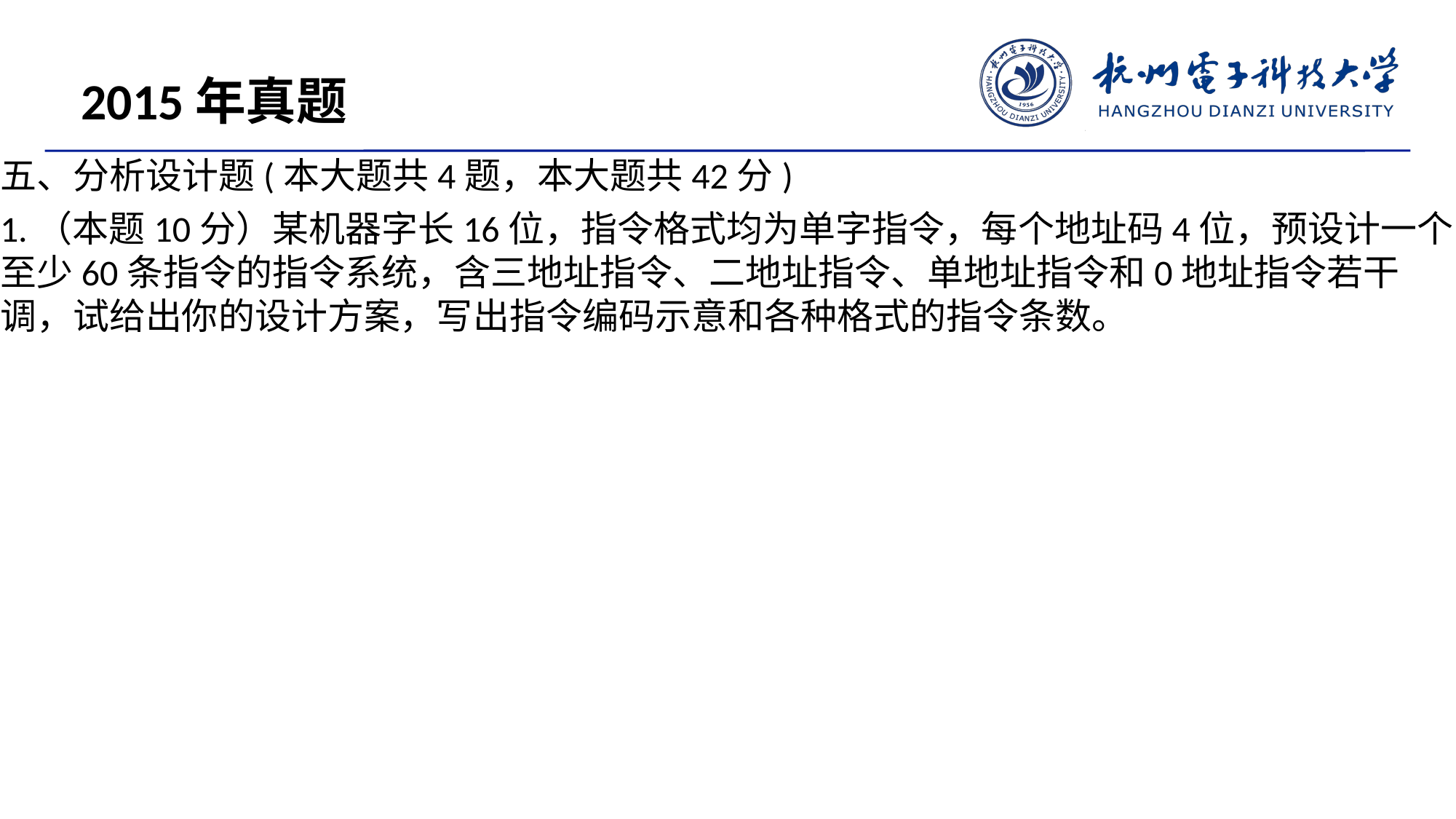

2015年真题
五、分析设计题(本大题共4题，本大题共42分)
1.（本题10分）某机器字长16位，指令格式均为单字指令，每个地址码4位，预设计一个至少60条指令的指令系统，含三地址指令、二地址指令、单地址指令和0地址指令若干调，试给出你的设计方案，写出指令编码示意和各种格式的指令条数。